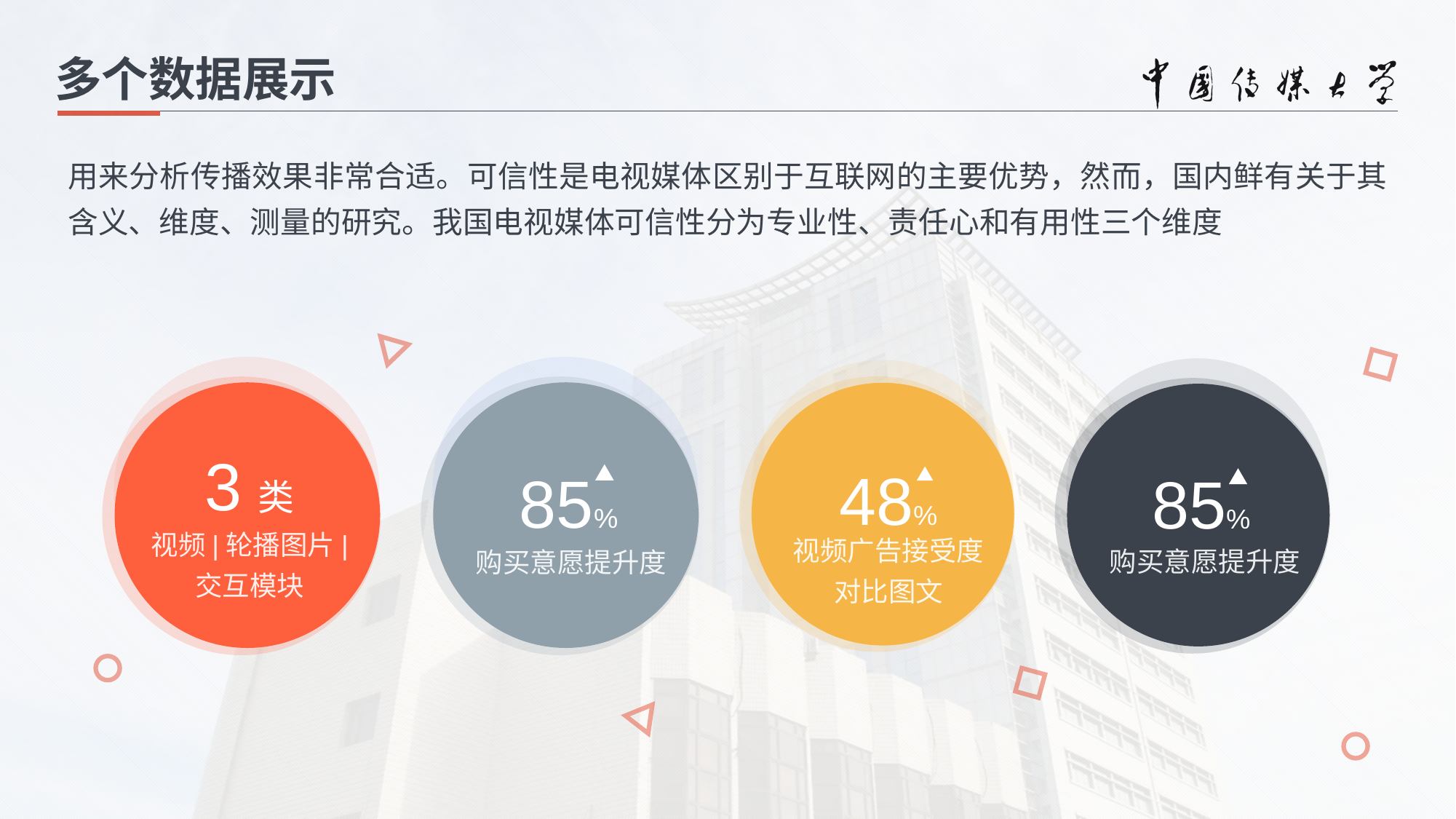

多个数据展示
用来分析传播效果非常合适。可信性是电视媒体区别于互联网的主要优势，然而，国内鲜有关于其含义、维度、测量的研究。我国电视媒体可信性分为专业性、责任心和有用性三个维度

3类
视频|轮播图片|
交互模块

85%

购买意愿提升度

85%

购买意愿提升度

48%

视频广告接受度
对比图文